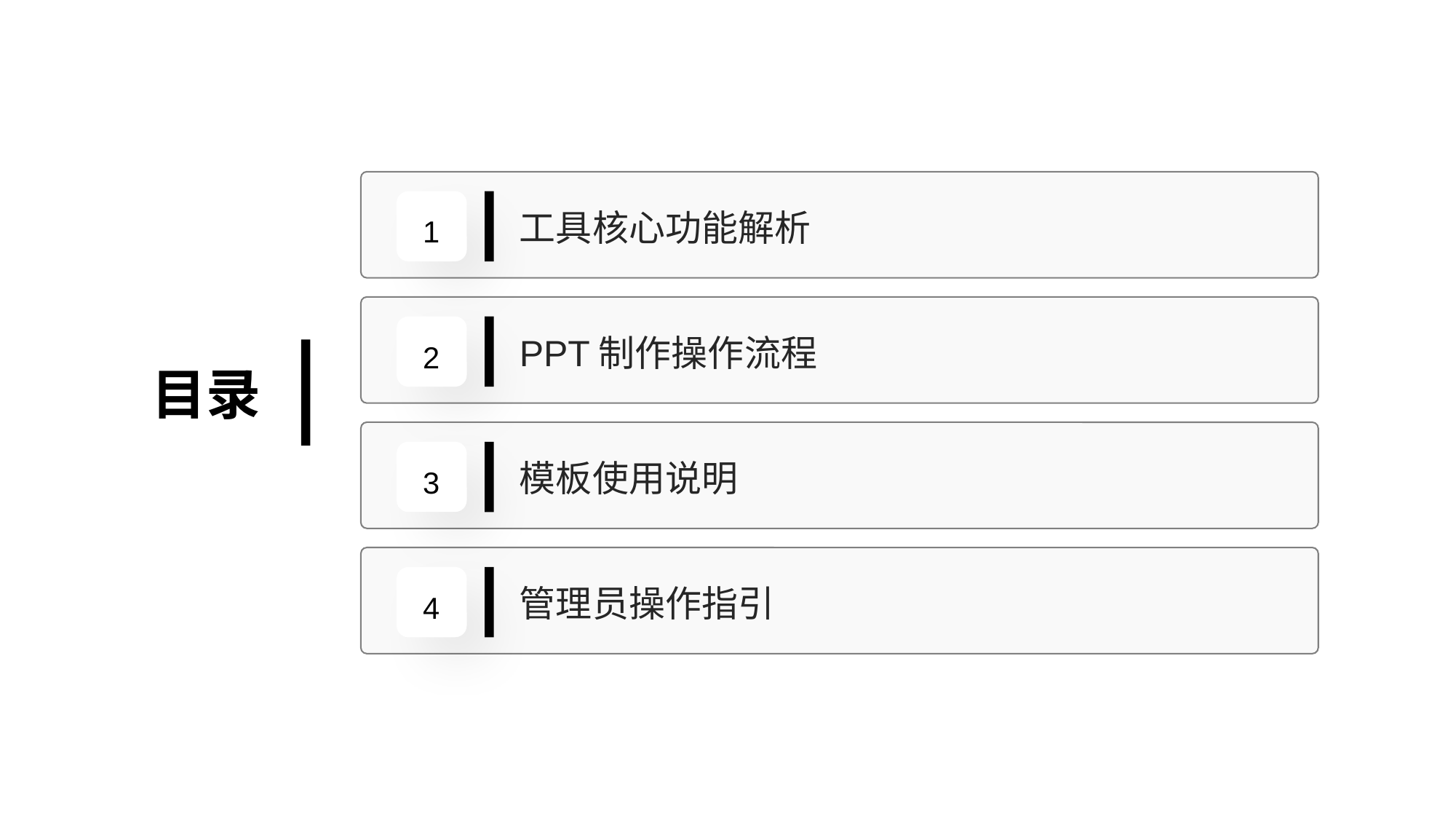

工具核心功能解析
1

PPT制作操作流程
2
目录

模板使用说明
3

管理员操作指引
4